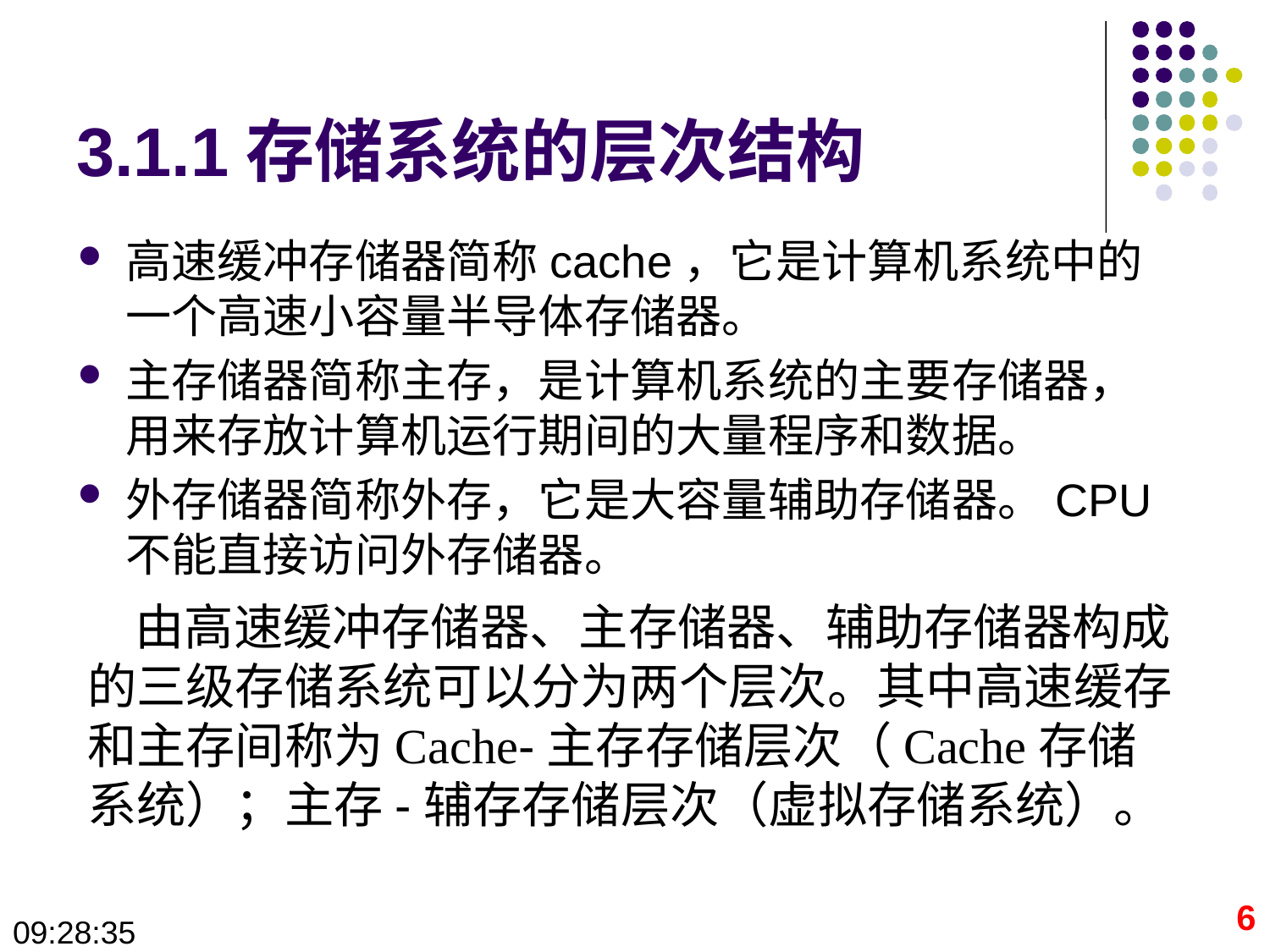

# 3.1.1存储系统的层次结构
高速缓冲存储器简称cache，它是计算机系统中的一个高速小容量半导体存储器。
主存储器简称主存，是计算机系统的主要存储器，用来存放计算机运行期间的大量程序和数据。
外存储器简称外存，它是大容量辅助存储器。CPU不能直接访问外存储器。
由高速缓冲存储器、主存储器、辅助存储器构成的三级存储系统可以分为两个层次。其中高速缓存和主存间称为Cache-主存存储层次（Cache存储系统）；主存-辅存存储层次（虚拟存储系统）。
6
09:28:35